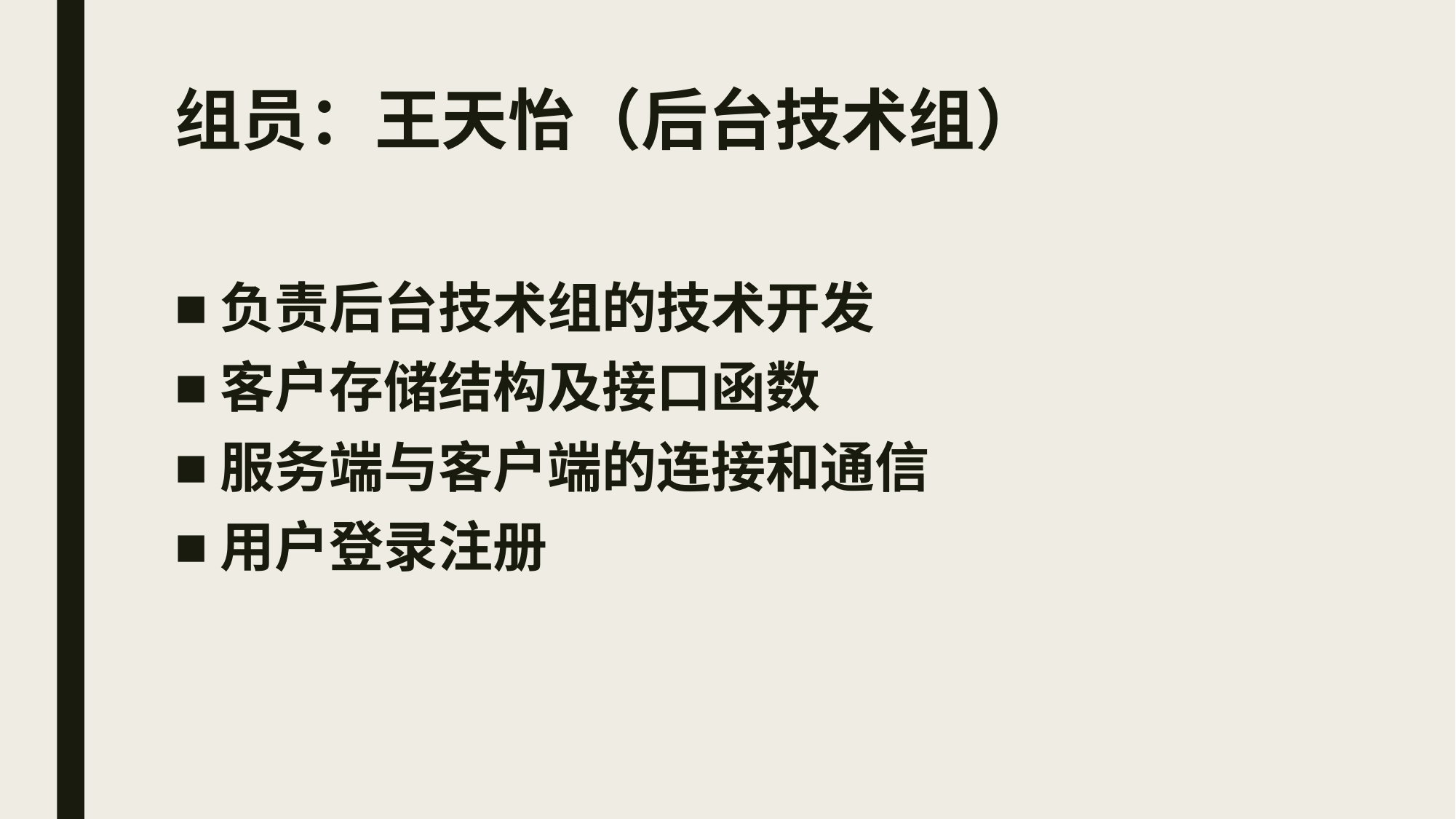

# 组员：王天怡（后台技术组）
负责后台技术组的技术开发
客户存储结构及接口函数
服务端与客户端的连接和通信
用户登录注册